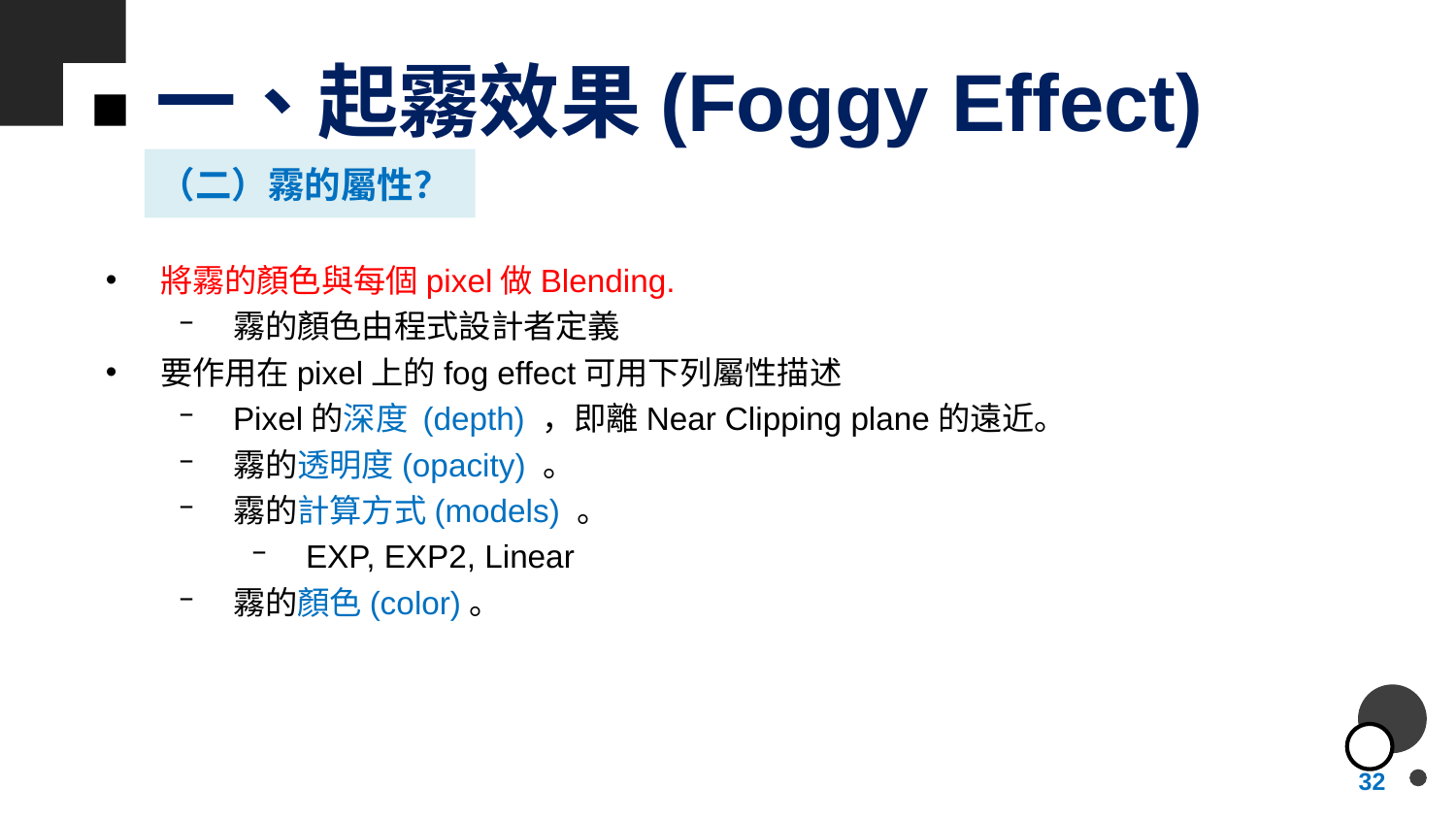

# 一、起霧效果(Foggy Effect)
（二）霧的屬性？
將霧的顏色與每個pixel做Blending.
霧的顏色由程式設計者定義
要作用在pixel上的fog effect可用下列屬性描述
Pixel的深度 (depth) ，即離Near Clipping plane的遠近。
霧的透明度(opacity) 。
霧的計算方式(models) 。
EXP, EXP2, Linear
霧的顏色(color)。

32